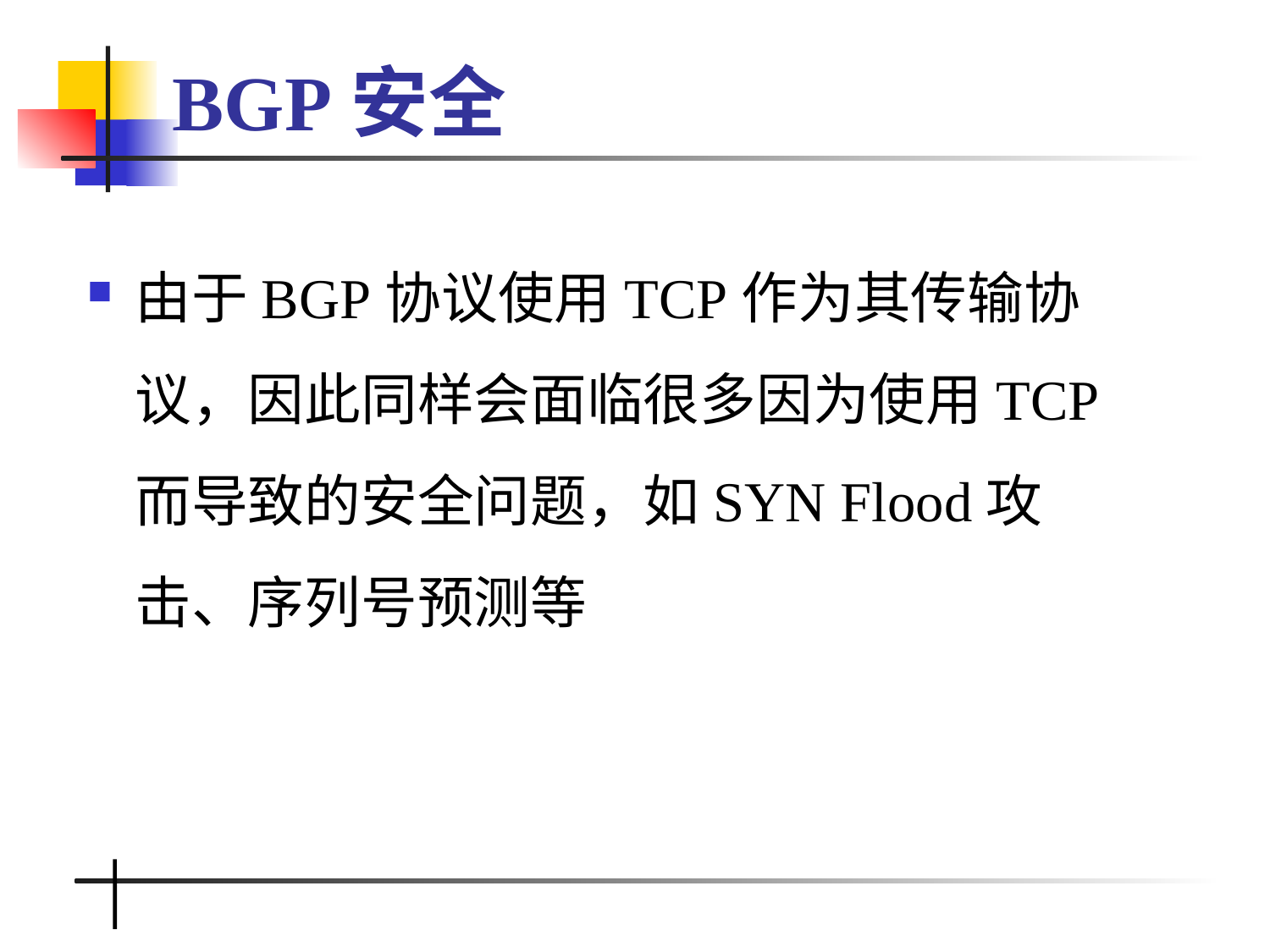

# BGP安全
由于BGP协议使用TCP作为其传输协议，因此同样会面临很多因为使用TCP而导致的安全问题，如SYN Flood攻击、序列号预测等